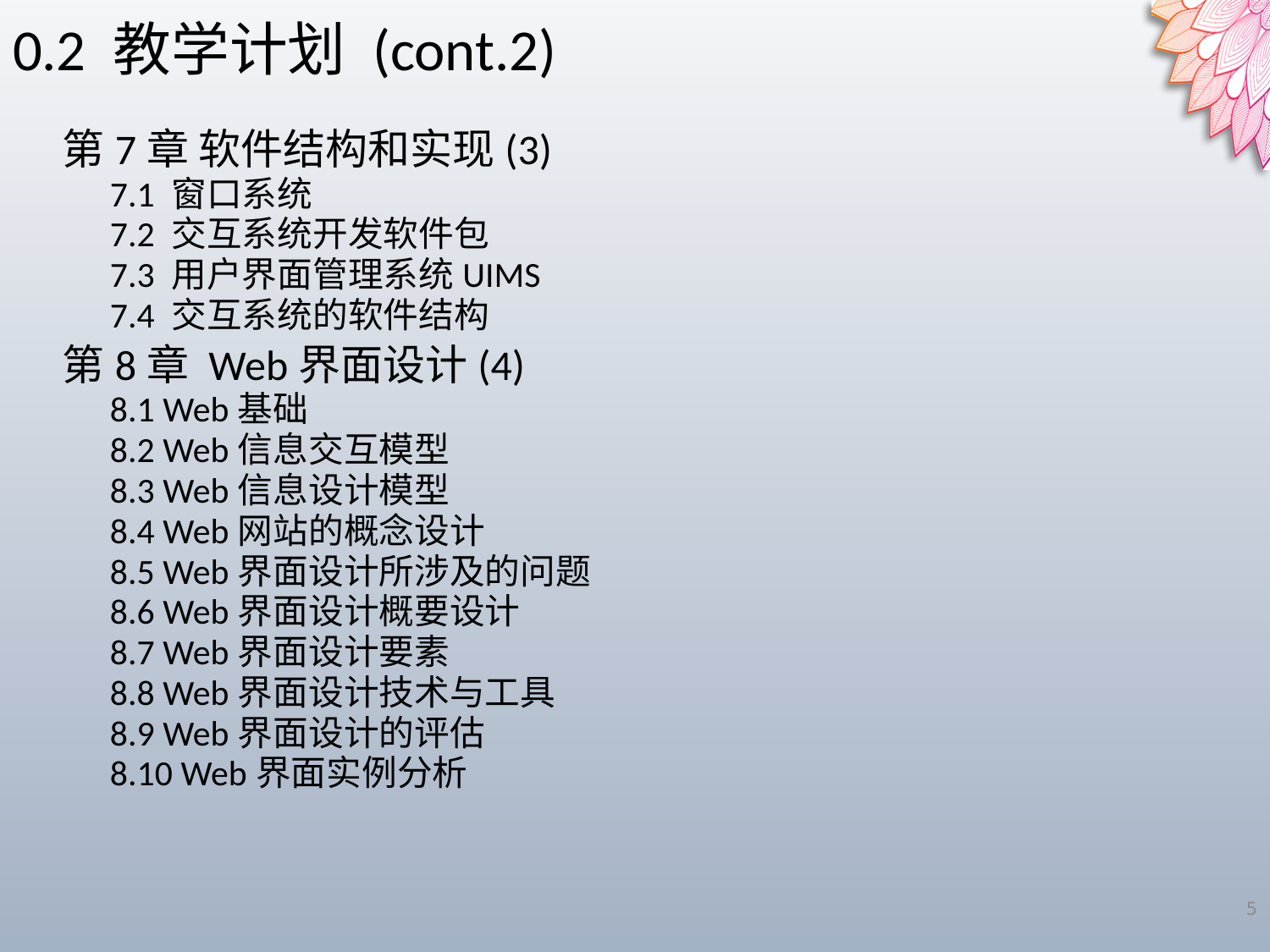

0.2 教学计划 (cont.2)
第7章 软件结构和实现(3)
7.1 窗口系统
7.2 交互系统开发软件包
7.3 用户界面管理系统UIMS
7.4 交互系统的软件结构
第8章 Web界面设计(4)
8.1 Web基础
8.2 Web信息交互模型
8.3 Web信息设计模型
8.4 Web网站的概念设计
8.5 Web界面设计所涉及的问题
8.6 Web界面设计概要设计
8.7 Web界面设计要素
8.8 Web界面设计技术与工具
8.9 Web界面设计的评估
8.10 Web界面实例分析
5